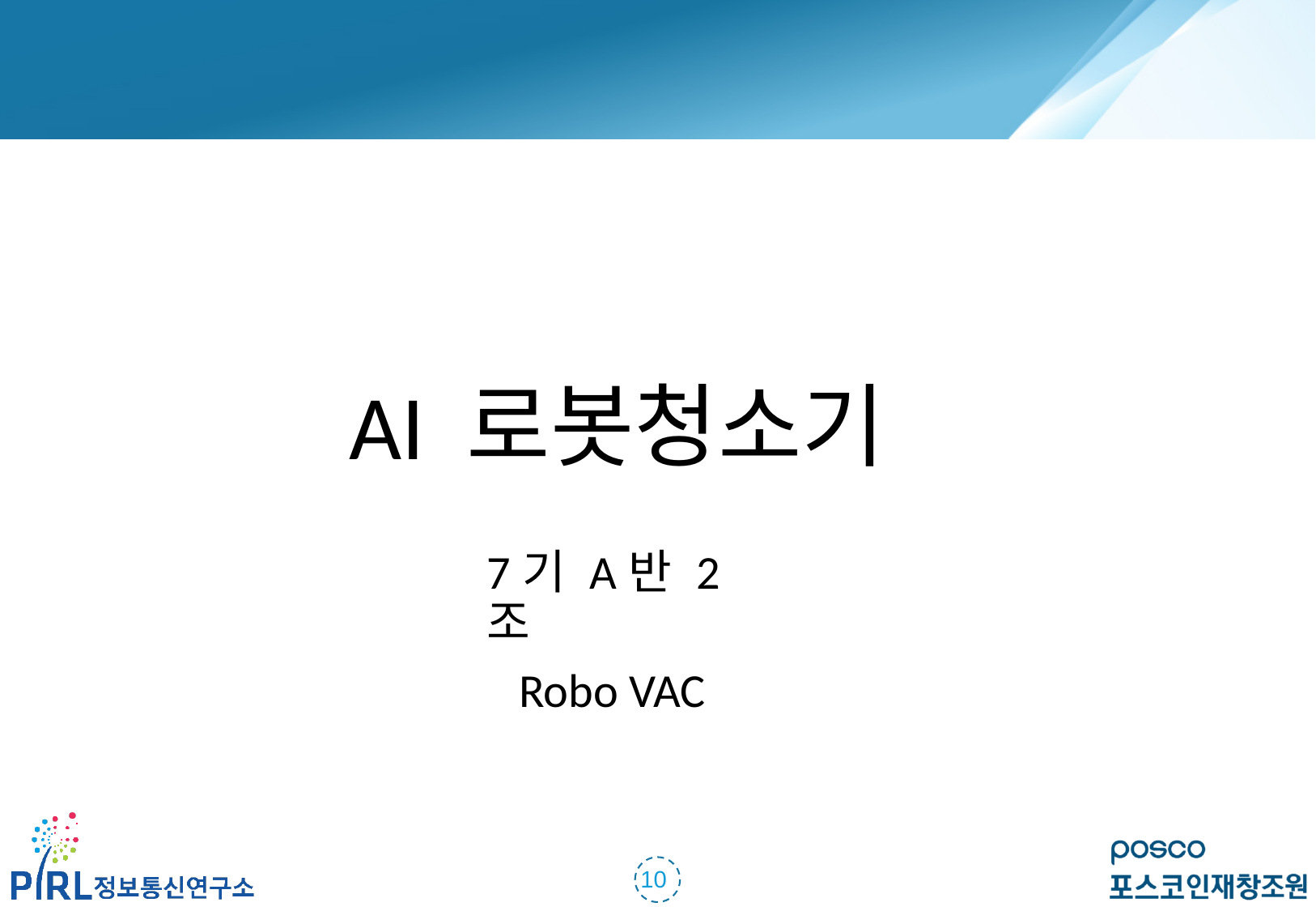

AI 로봇청소기
7기 A반 2조
   Robo VAC